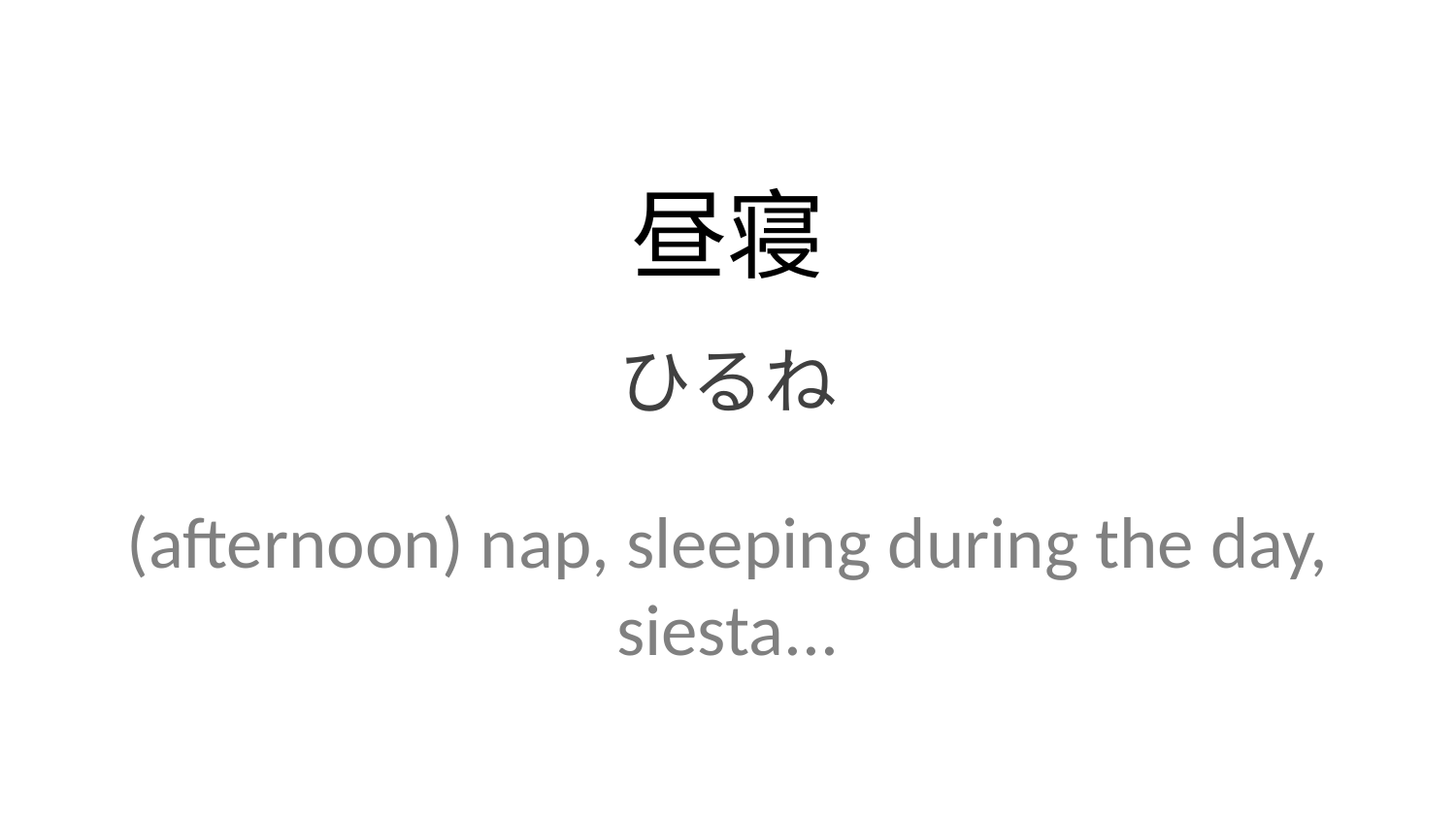

昼寝

ひるね
(afternoon) nap, sleeping during the day, siesta...